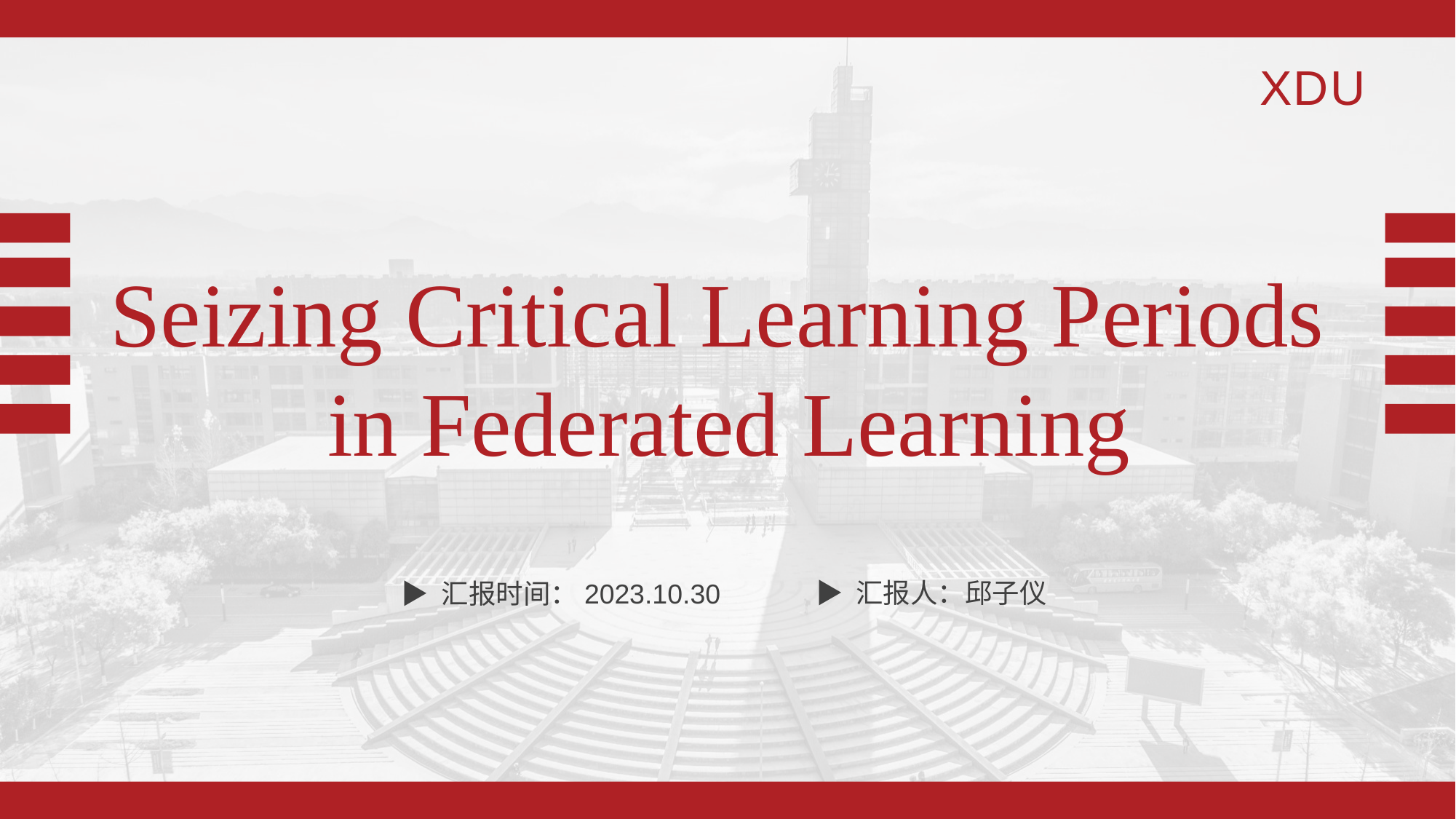

Seizing Critical Learning Periods
 in Federated Learning

▶ 汇报人：邱子仪
▶ 汇报时间：2023.10.30